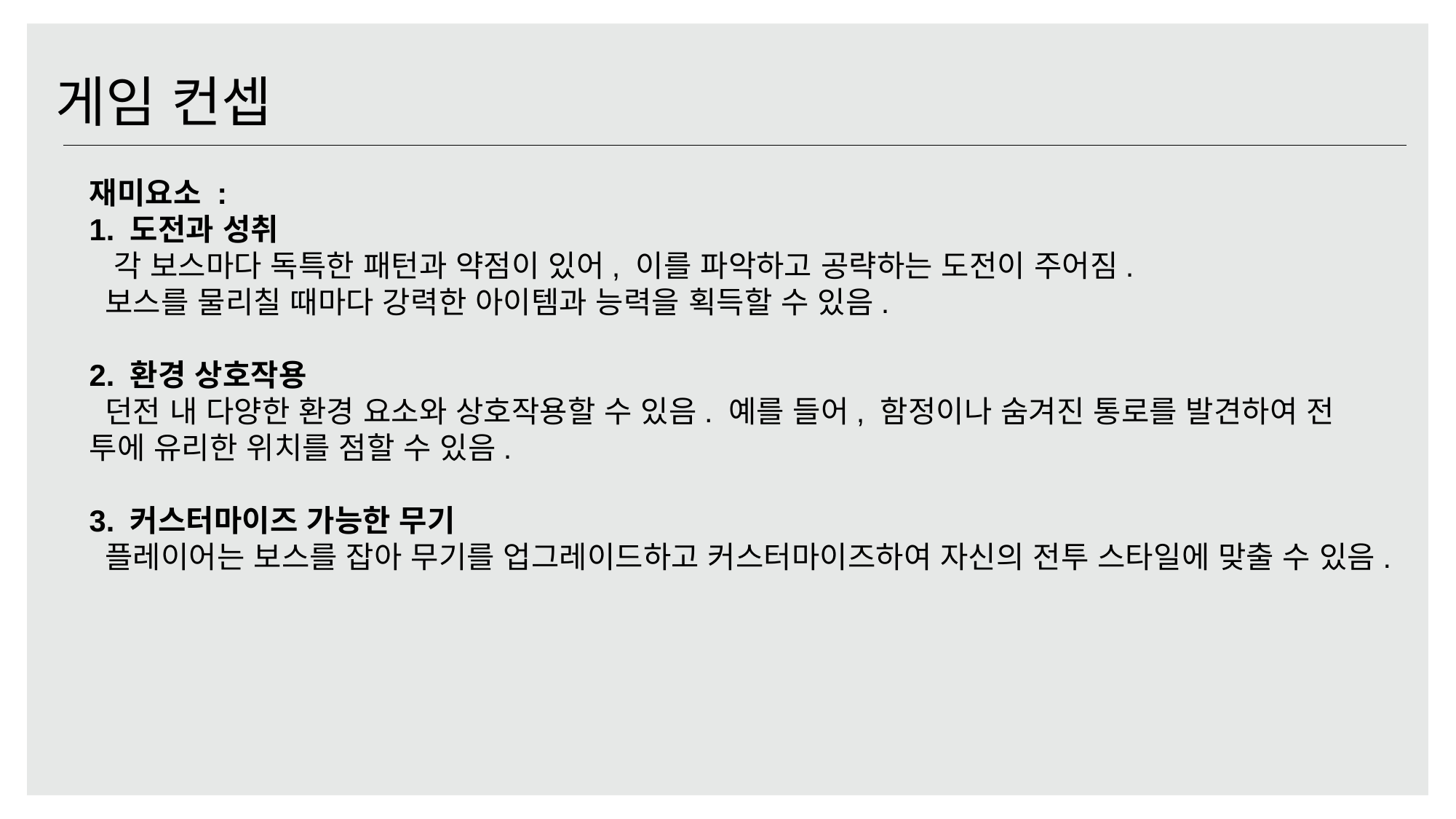

게임 컨셉
재미요소 :
1. 도전과 성취
  각 보스마다 독특한 패턴과 약점이 있어, 이를 파악하고 공략하는 도전이 주어짐.
 보스를 물리칠 때마다 강력한 아이템과 능력을 획득할 수 있음.

2. 환경 상호작용
 던전 내 다양한 환경 요소와 상호작용할 수 있음. 예를 들어, 함정이나 숨겨진 통로를 발견하여 전    투에 유리한 위치를 점할 수 있음.

3. 커스터마이즈 가능한 무기
 플레이어는 보스를 잡아 무기를 업그레이드하고 커스터마이즈하여 자신의 전투 스타일에 맞출 수 있음.